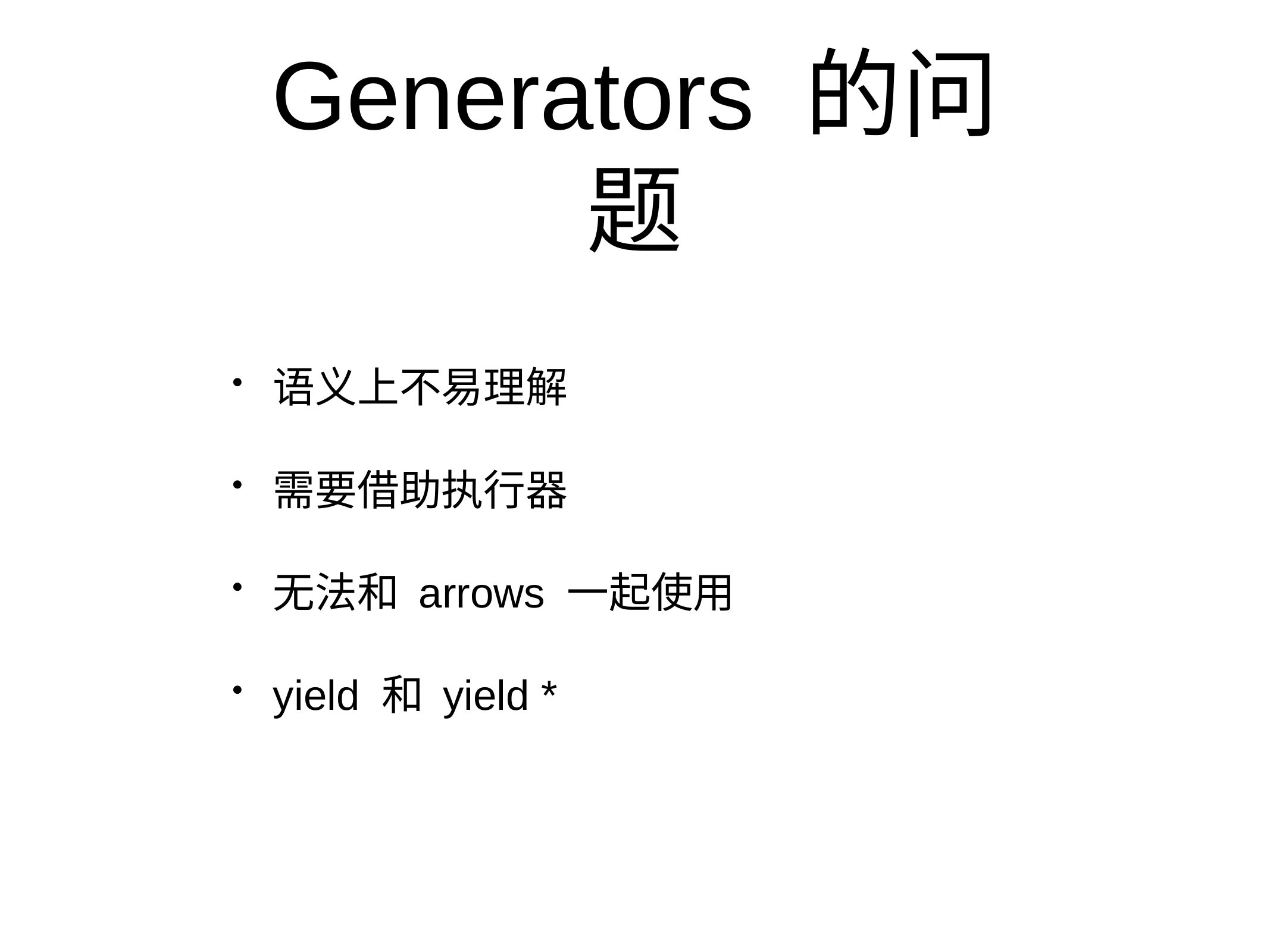

# Generators 的问题
语义上不易理解
需要借助执行器
无法和 arrows 一起使用
yield 和 yield *